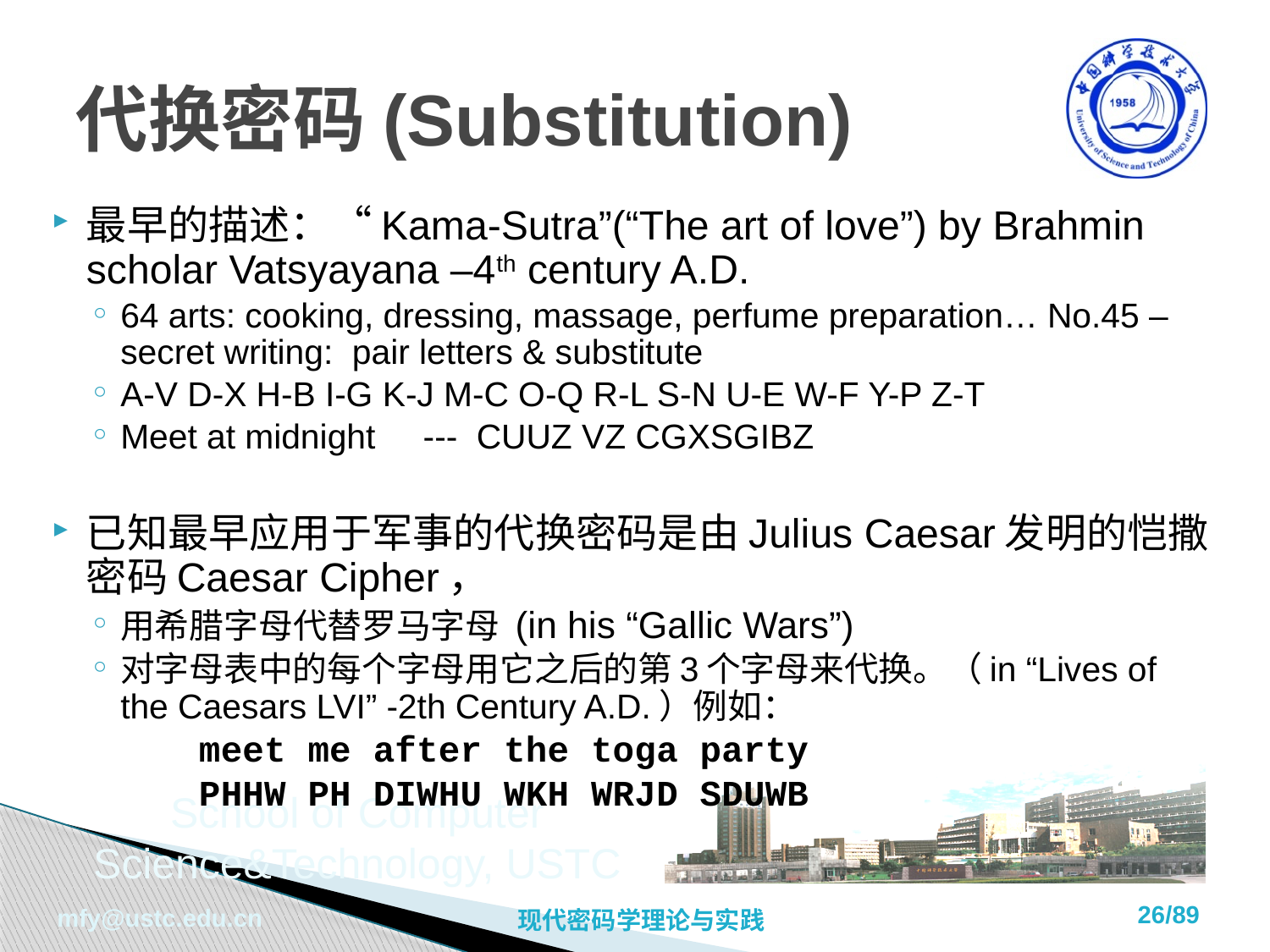

# 代换密码(Substitution)
最早的描述：“Kama-Sutra”(“The art of love”) by Brahmin scholar Vatsyayana –4th century A.D.
64 arts: cooking, dressing, massage, perfume preparation… No.45 –secret writing:  pair letters & substitute
A-V D-X H-B I-G K-J M-C O-Q R-L S-N U-E W-F Y-P Z-T
Meet at midnight     ---  CUUZ VZ CGXSGIBZ

已知最早应用于军事的代换密码是由Julius Caesar发明的恺撒密码Caesar Cipher，
用希腊字母代替罗马字母 (in his “Gallic Wars”)
对字母表中的每个字母用它之后的第3个字母来代换。（in “Lives of the Caesars LVI” -2th Century A.D.）例如：
     meet me after the toga party
     PHHW PH DIWHU WKH WRJD SDUWB